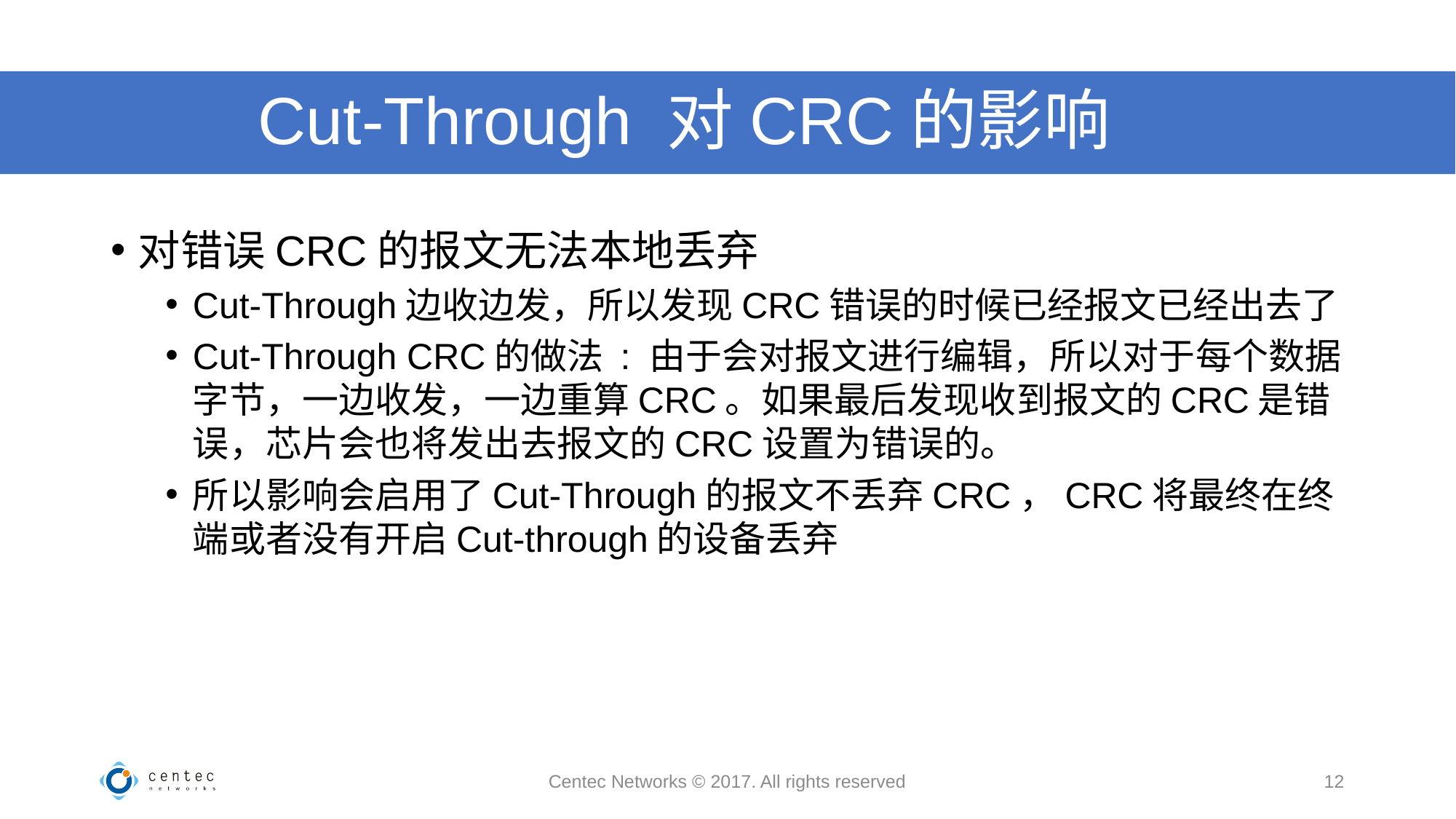

# Cut-Through 对CRC的影响
对错误CRC的报文无法本地丢弃
Cut-Through边收边发，所以发现CRC错误的时候已经报文已经出去了
Cut-Through CRC的做法 : 由于会对报文进行编辑，所以对于每个数据字节，一边收发，一边重算CRC。如果最后发现收到报文的CRC是错误，芯片会也将发出去报文的CRC设置为错误的。
所以影响会启用了Cut-Through的报文不丢弃CRC，CRC将最终在终端或者没有开启Cut-through的设备丢弃
Centec Networks © 2017. All rights reserved
12